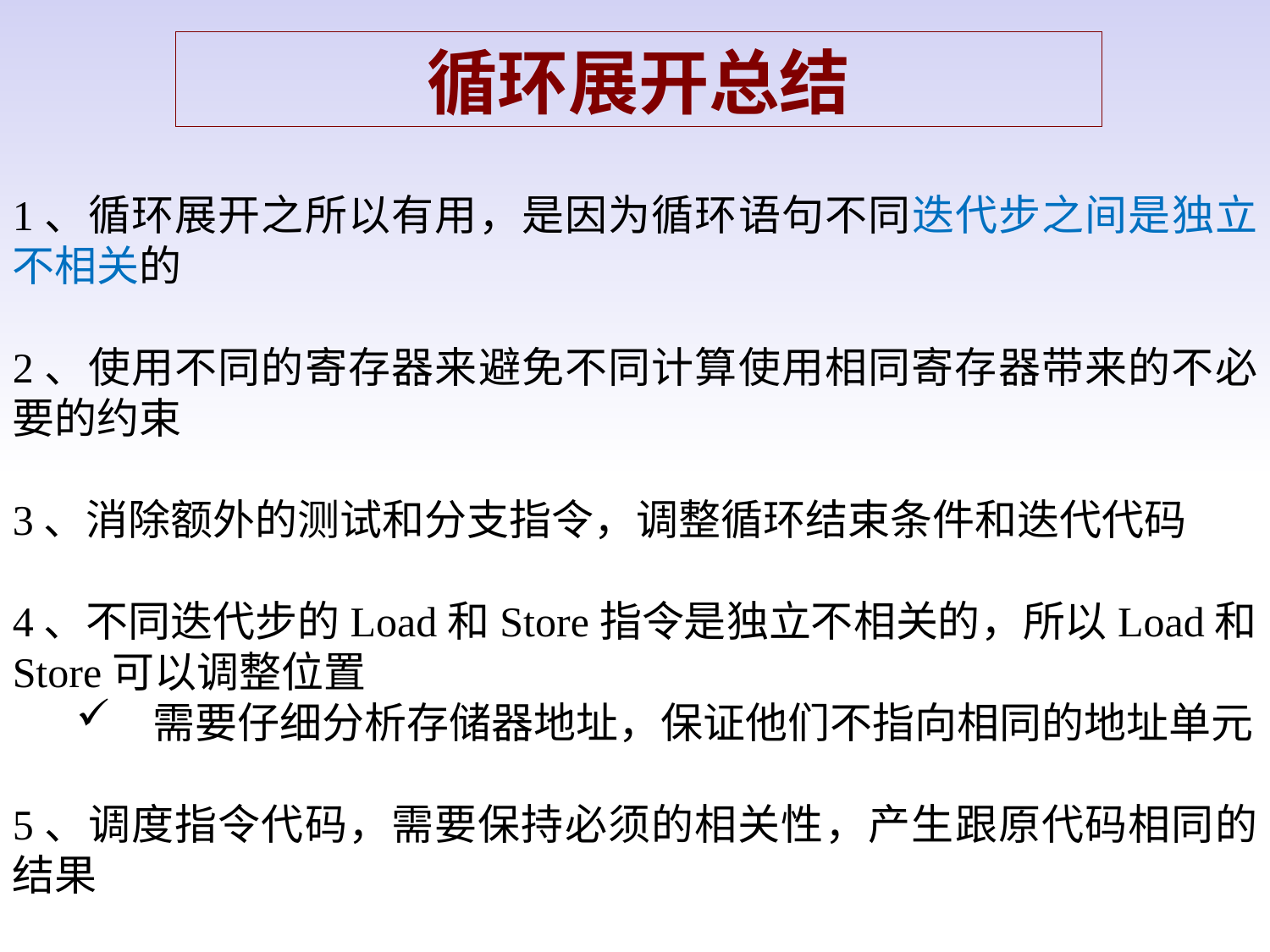

循环展开总结
1、循环展开之所以有用，是因为循环语句不同迭代步之间是独立不相关的

2、使用不同的寄存器来避免不同计算使用相同寄存器带来的不必要的约束

3、消除额外的测试和分支指令，调整循环结束条件和迭代代码

4、不同迭代步的Load和Store指令是独立不相关的，所以Load和Store可以调整位置
  需要仔细分析存储器地址，保证他们不指向相同的地址单元

5、调度指令代码，需要保持必须的相关性，产生跟原代码相同的结果